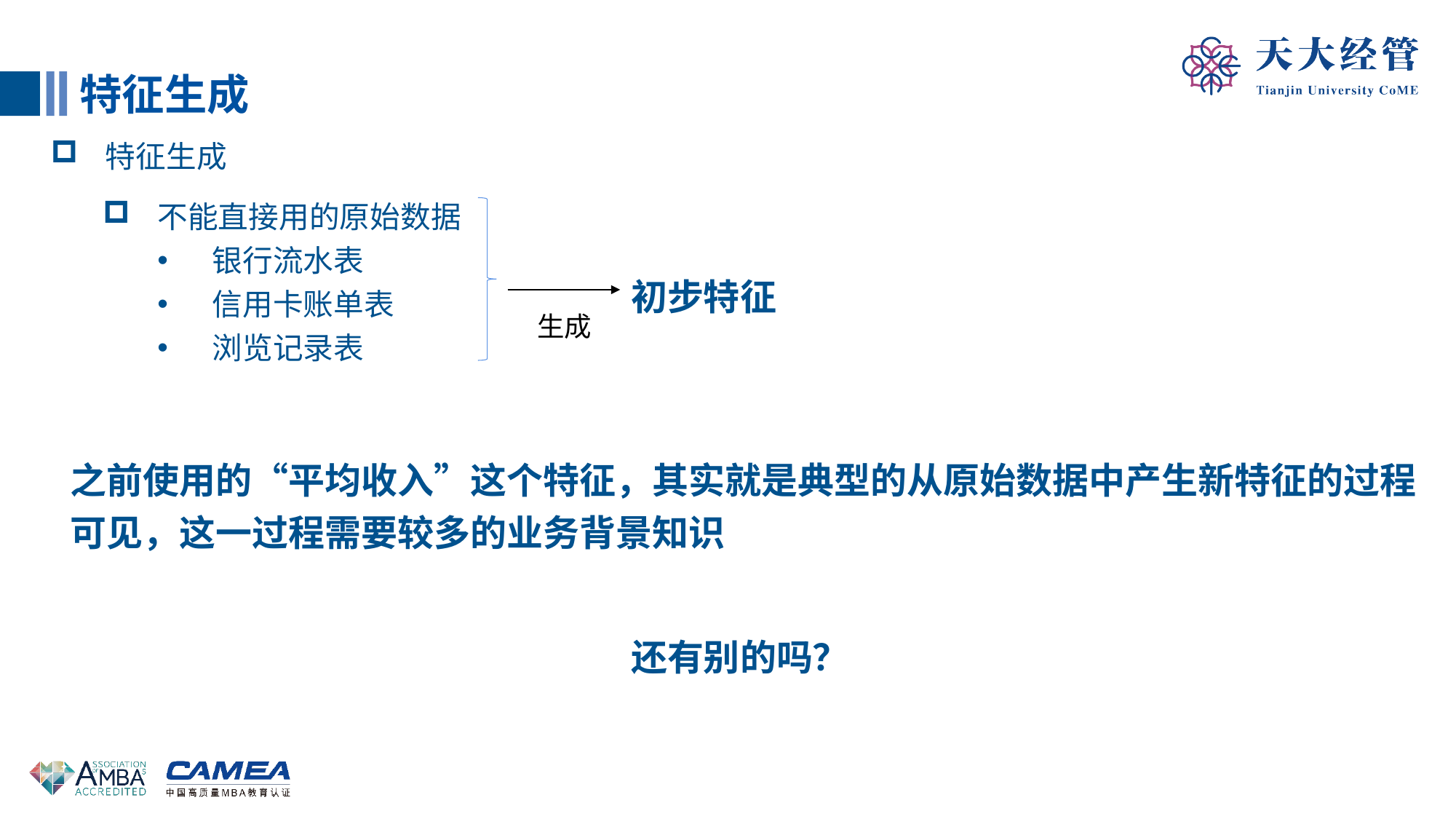

特征生成

特征生成
不能直接用的原始数据
银行流水表
信用卡账单表
浏览记录表

初步特征
生成
之前使用的“平均收入”这个特征，其实就是典型的从原始数据中产生新特征的过程
可见，这一过程需要较多的业务背景知识
还有别的吗？